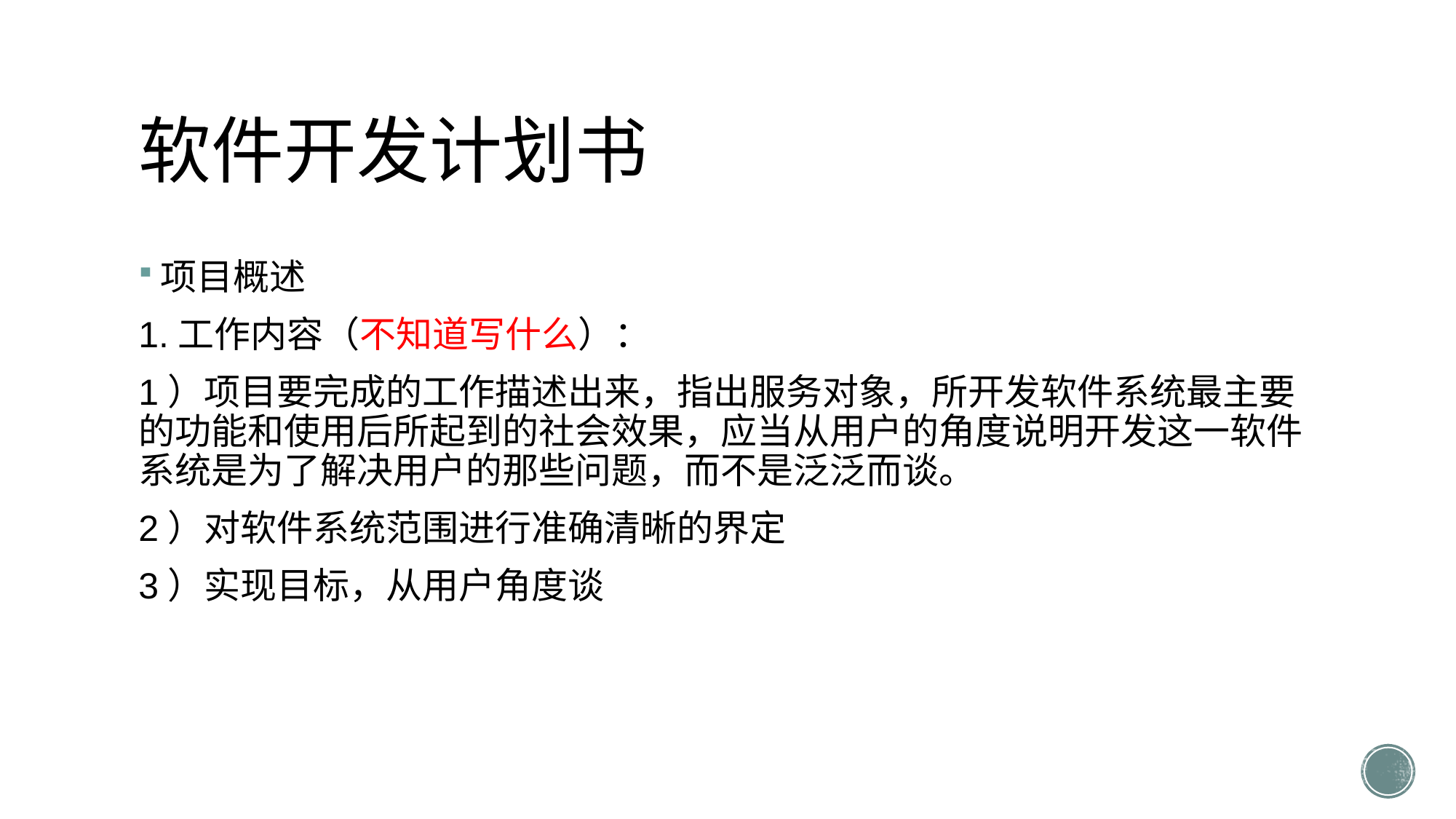

# 软件开发计划书
项目概述
1.工作内容（不知道写什么）：
1）项目要完成的工作描述出来，指出服务对象，所开发软件系统最主要的功能和使用后所起到的社会效果，应当从用户的角度说明开发这一软件系统是为了解决用户的那些问题，而不是泛泛而谈。
2）对软件系统范围进行准确清晰的界定
3）实现目标，从用户角度谈